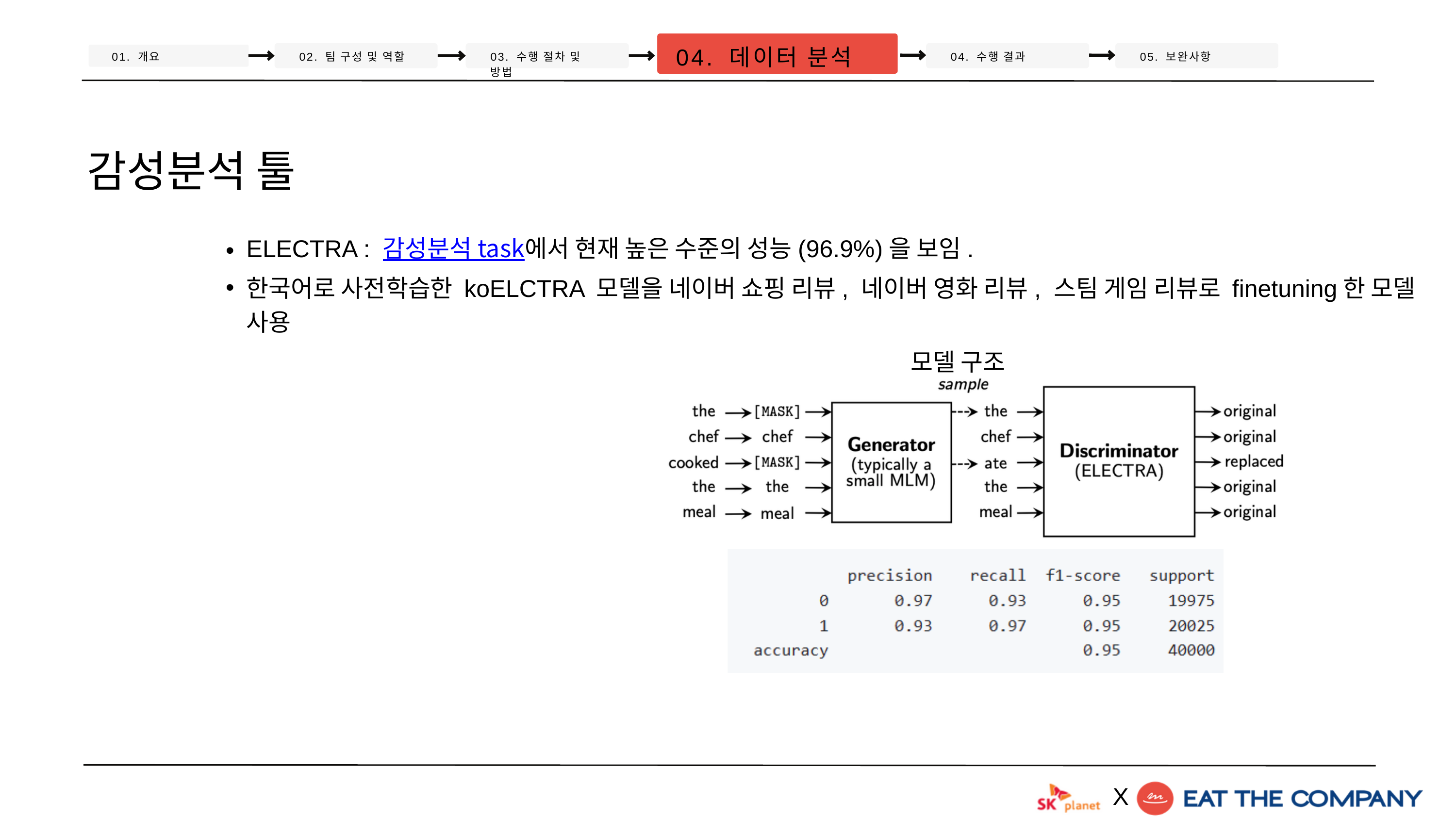

04. 데이터 분석

01. 개요

02. 팀 구성 및 역할

03. 수행 절차 및 방법

04. 수행 결과

05. 보완사항

감성분석 툴
ELECTRA : 감성분석 task에서 현재 높은 수준의 성능(96.9%)을 보임.
한국어로 사전학습한 koELCTRA 모델을 네이버 쇼핑 리뷰, 네이버 영화 리뷰, 스팀 게임 리뷰로 finetuning한 모델 사용
모델 구조

X